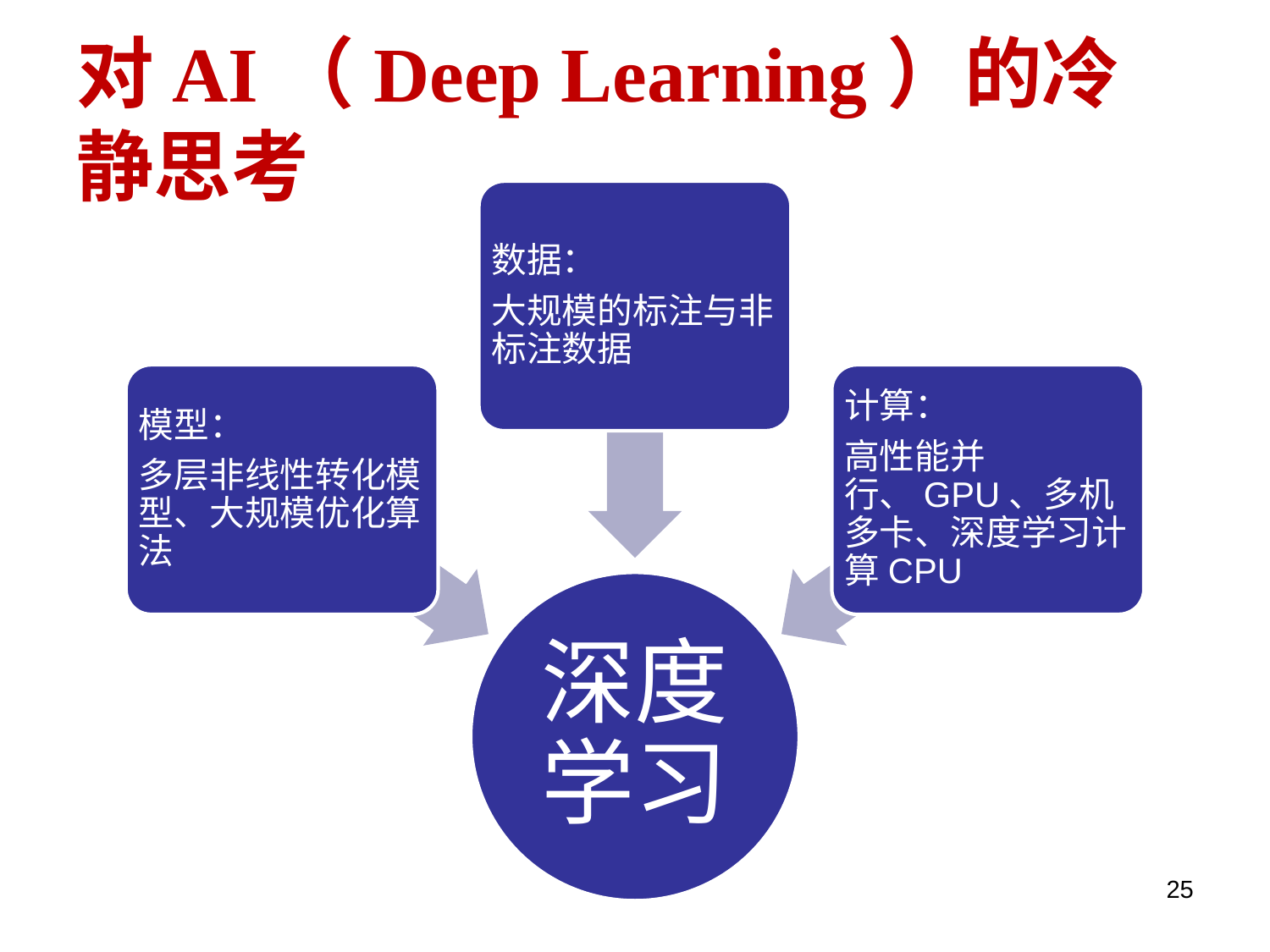

# 对AI（Deep Learning）的冷静思考
深度学习
模型：
多层非线性转化模型、大规模优化算法
数据：
大规模的标注与非标注数据
计算：
高性能并行、GPU、多机多卡、深度学习计算CPU
25